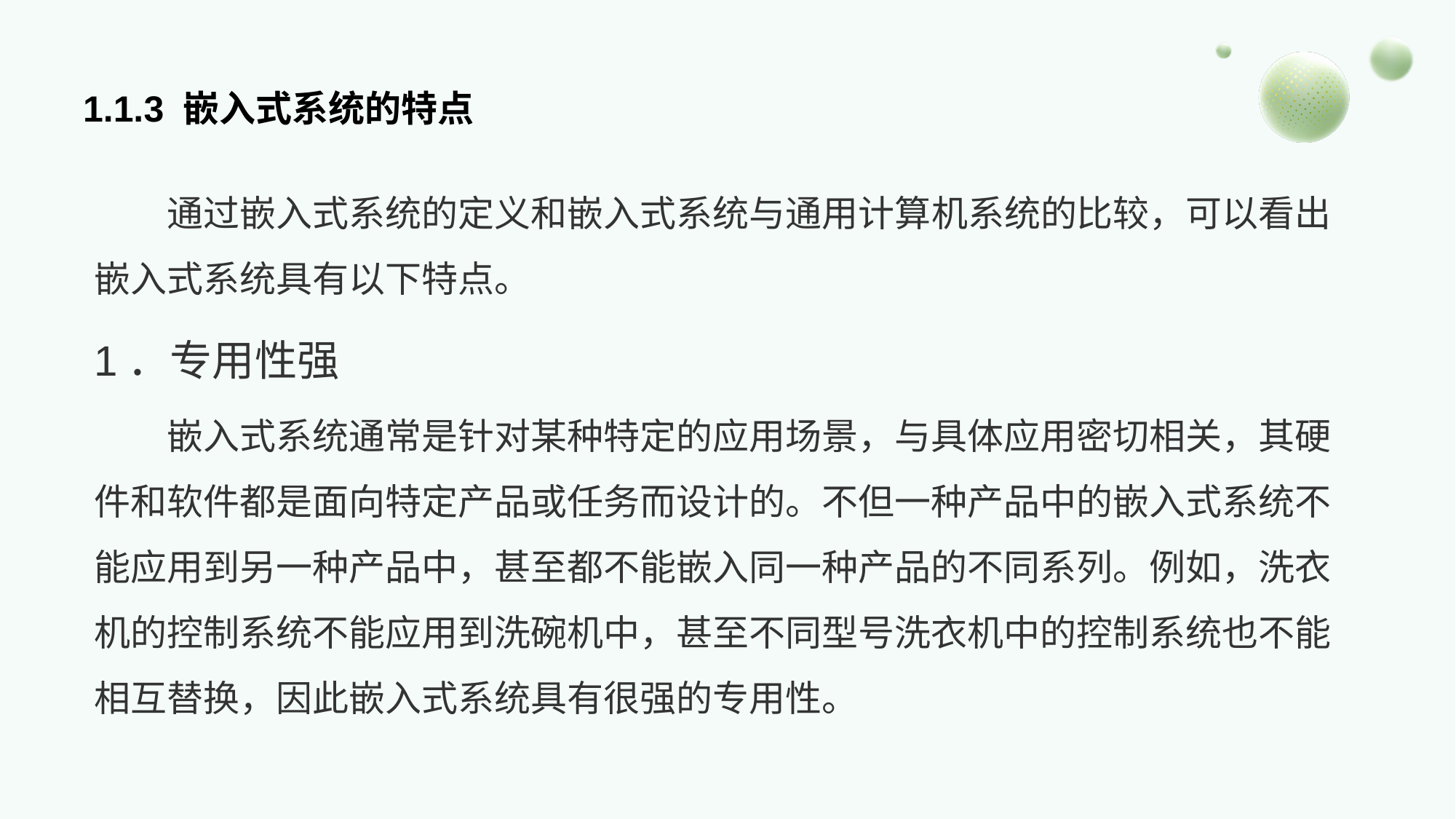

# 1.1.3 嵌入式系统的特点
通过嵌入式系统的定义和嵌入式系统与通用计算机系统的比较，可以看出嵌入式系统具有以下特点。
1．专用性强
嵌入式系统通常是针对某种特定的应用场景，与具体应用密切相关，其硬件和软件都是面向特定产品或任务而设计的。不但一种产品中的嵌入式系统不能应用到另一种产品中，甚至都不能嵌入同一种产品的不同系列。例如，洗衣机的控制系统不能应用到洗碗机中，甚至不同型号洗衣机中的控制系统也不能相互替换，因此嵌入式系统具有很强的专用性。